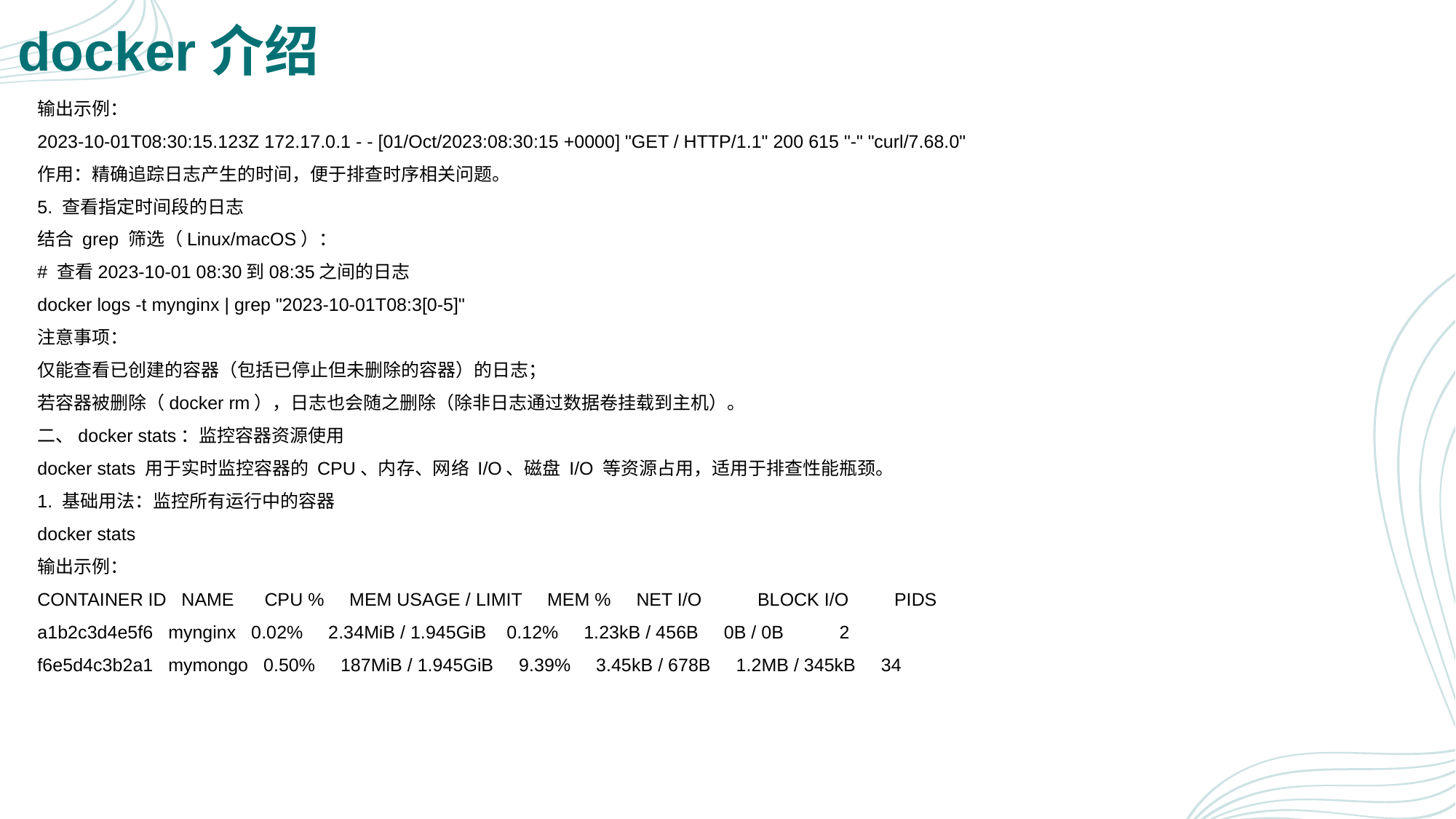

# docker介绍
输出示例：
2023-10-01T08:30:15.123Z 172.17.0.1 - - [01/Oct/2023:08:30:15 +0000] "GET / HTTP/1.1" 200 615 "-" "curl/7.68.0"
作用：精确追踪日志产生的时间，便于排查时序相关问题。
5. 查看指定时间段的日志
结合 grep 筛选（Linux/macOS）：
# 查看2023-10-01 08:30到08:35之间的日志
docker logs -t mynginx | grep "2023-10-01T08:3[0-5]"
注意事项：
仅能查看已创建的容器（包括已停止但未删除的容器）的日志；
若容器被删除（docker rm），日志也会随之删除（除非日志通过数据卷挂载到主机）。
二、docker stats：监控容器资源使用
docker stats 用于实时监控容器的 CPU、内存、网络 I/O、磁盘 I/O 等资源占用，适用于排查性能瓶颈。
1. 基础用法：监控所有运行中的容器
docker stats
输出示例：
CONTAINER ID   NAME      CPU %     MEM USAGE / LIMIT     MEM %     NET I/O           BLOCK I/O         PIDS
a1b2c3d4e5f6   mynginx   0.02%     2.34MiB / 1.945GiB    0.12%     1.23kB / 456B     0B / 0B           2
f6e5d4c3b2a1   mymongo   0.50%     187MiB / 1.945GiB     9.39%     3.45kB / 678B     1.2MB / 345kB     34